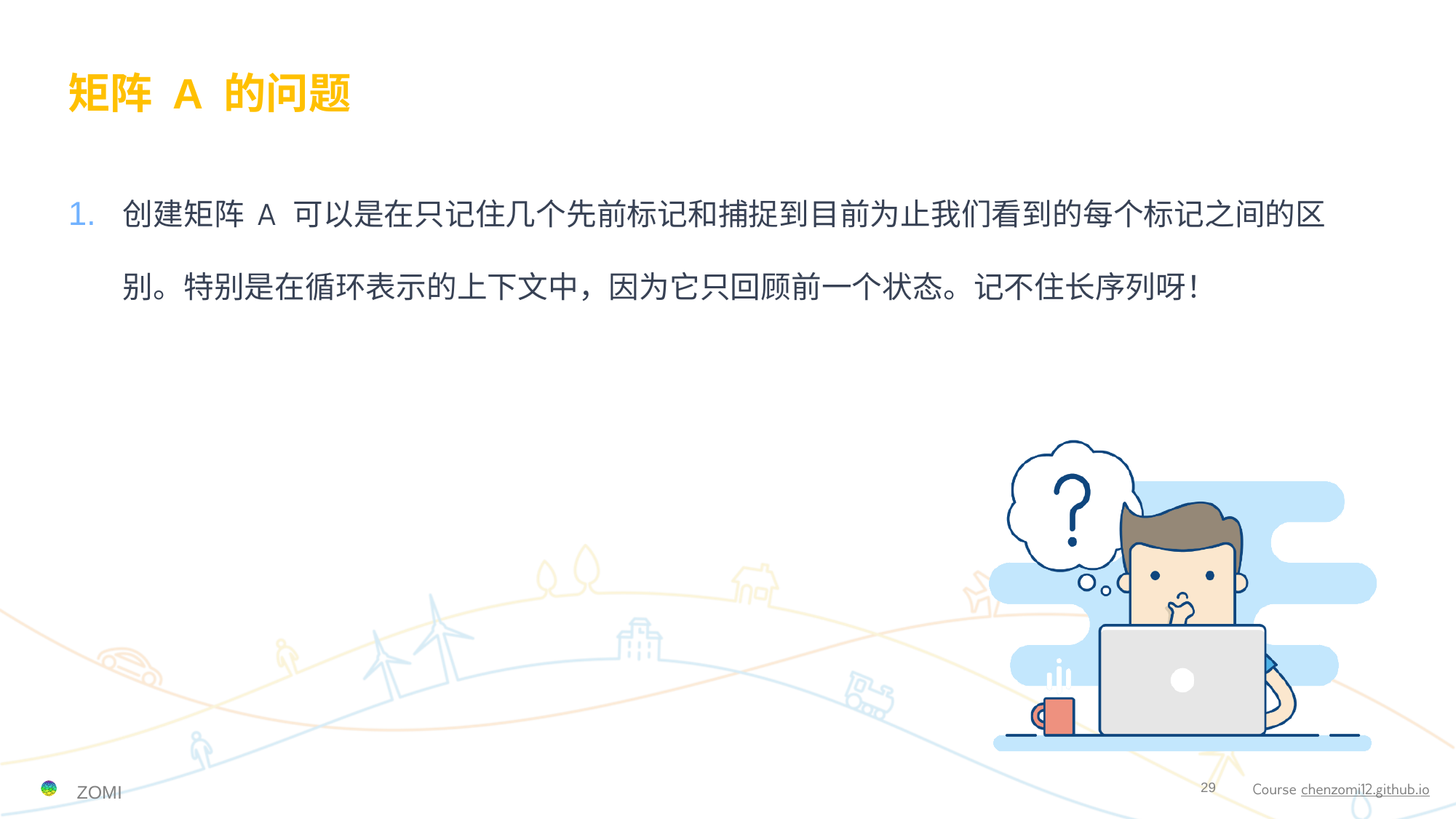

# 矩阵 A 的问题
创建矩阵 A 可以是在只记住几个先前标记和捕捉到目前为止我们看到的每个标记之间的区别。特别是在循环表示的上下文中，因为它只回顾前一个状态。记不住长序列呀！